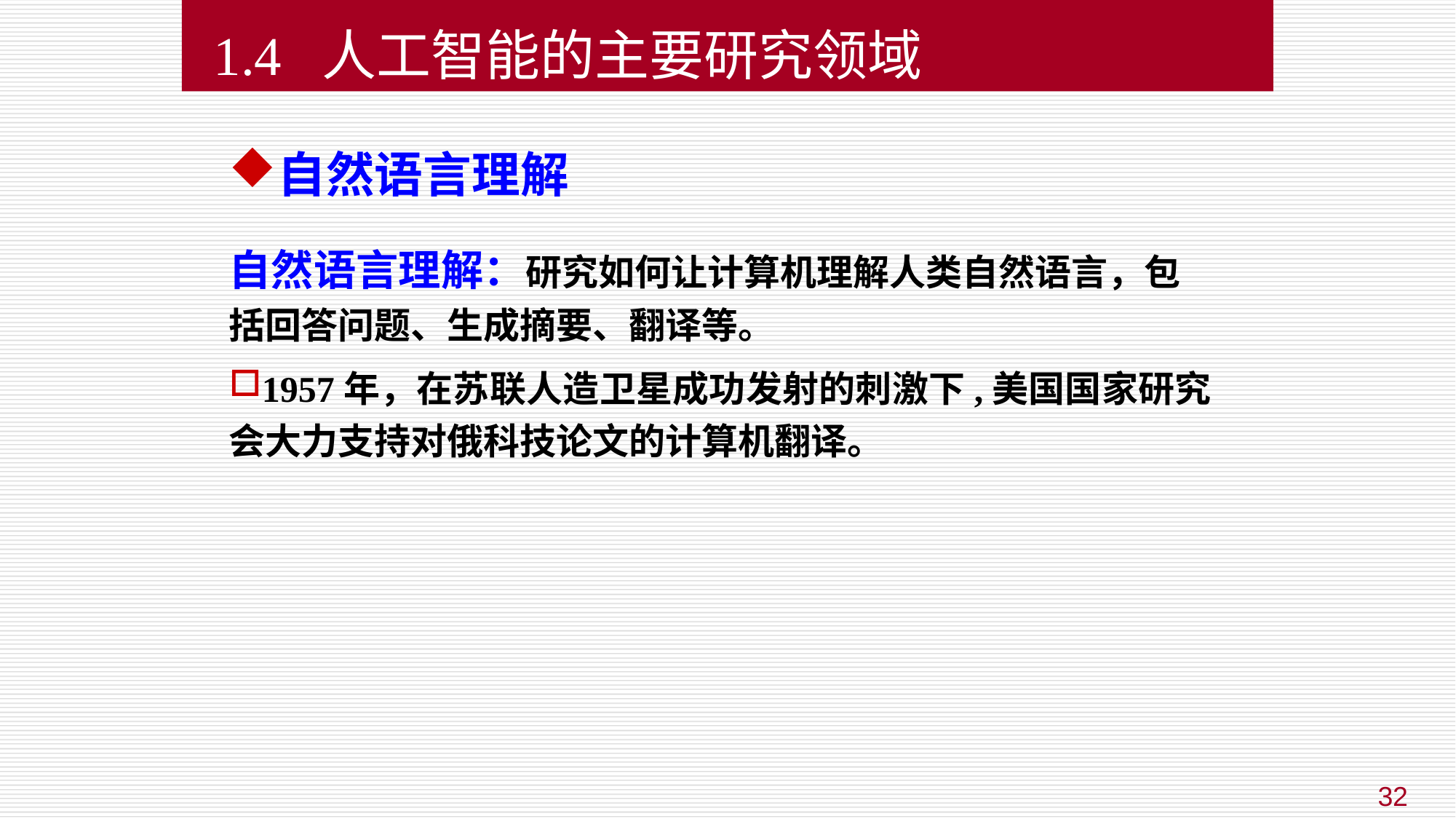

1.4  人工智能的主要研究领域
自然语言理解
自然语言理解：研究如何让计算机理解人类自然语言，包括回答问题、生成摘要、翻译等。
1957年，在苏联人造卫星成功发射的刺激下,美国国家研究会大力支持对俄科技论文的计算机翻译。

32